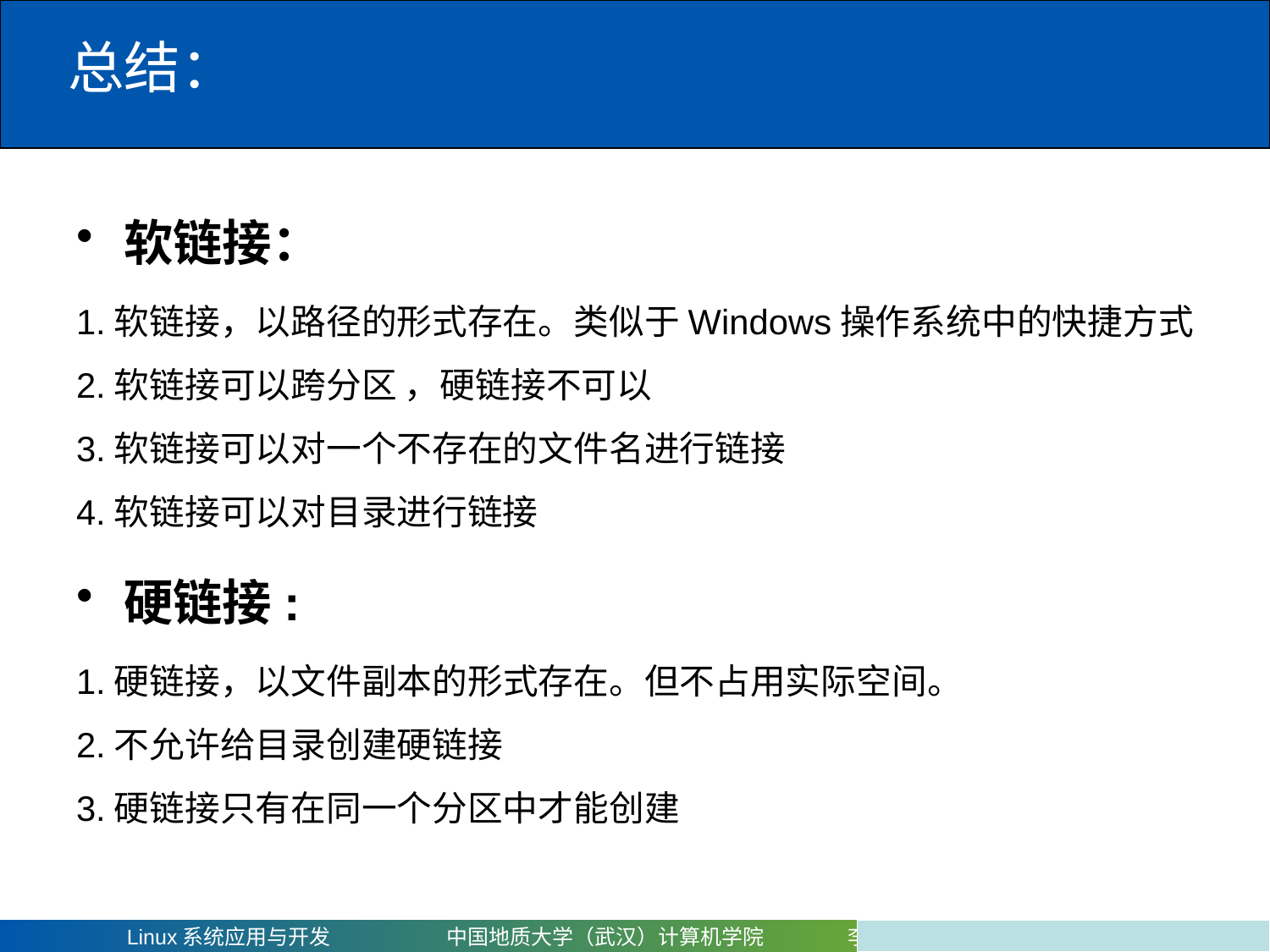

# 总结：
软链接：
1.软链接，以路径的形式存在。类似于Windows操作系统中的快捷方式
2.软链接可以跨分区 ，硬链接不可以
3.软链接可以对一个不存在的文件名进行链接
4.软链接可以对目录进行链接
硬链接:
1.硬链接，以文件副本的形式存在。但不占用实际空间。
2.不允许给目录创建硬链接
3.硬链接只有在同一个分区中才能创建